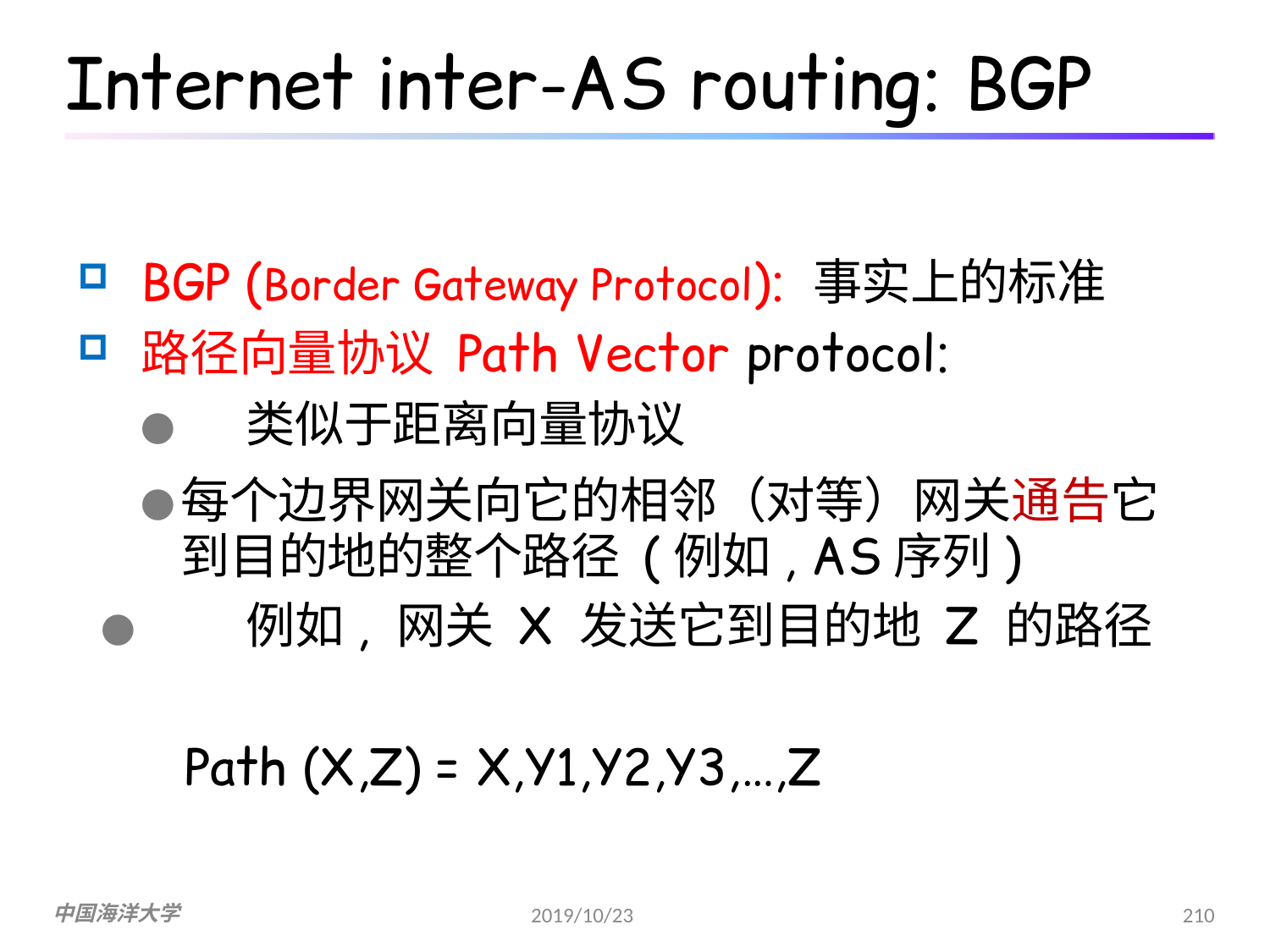

# Internet inter-AS routing: BGP
BGP (Border Gateway Protocol): 事实上的标准

路径向量协议 Path Vector protocol:

●	类似于距离向量协议

●	每个边界网关向它的相邻（对等）网关通告它 到目的地的整个路径 (例如, AS序列)

●	例如, 网关 X 发送它到目的地 Z 的路径

Path (X,Z) = X,Y1,Y2,Y3,…,Z